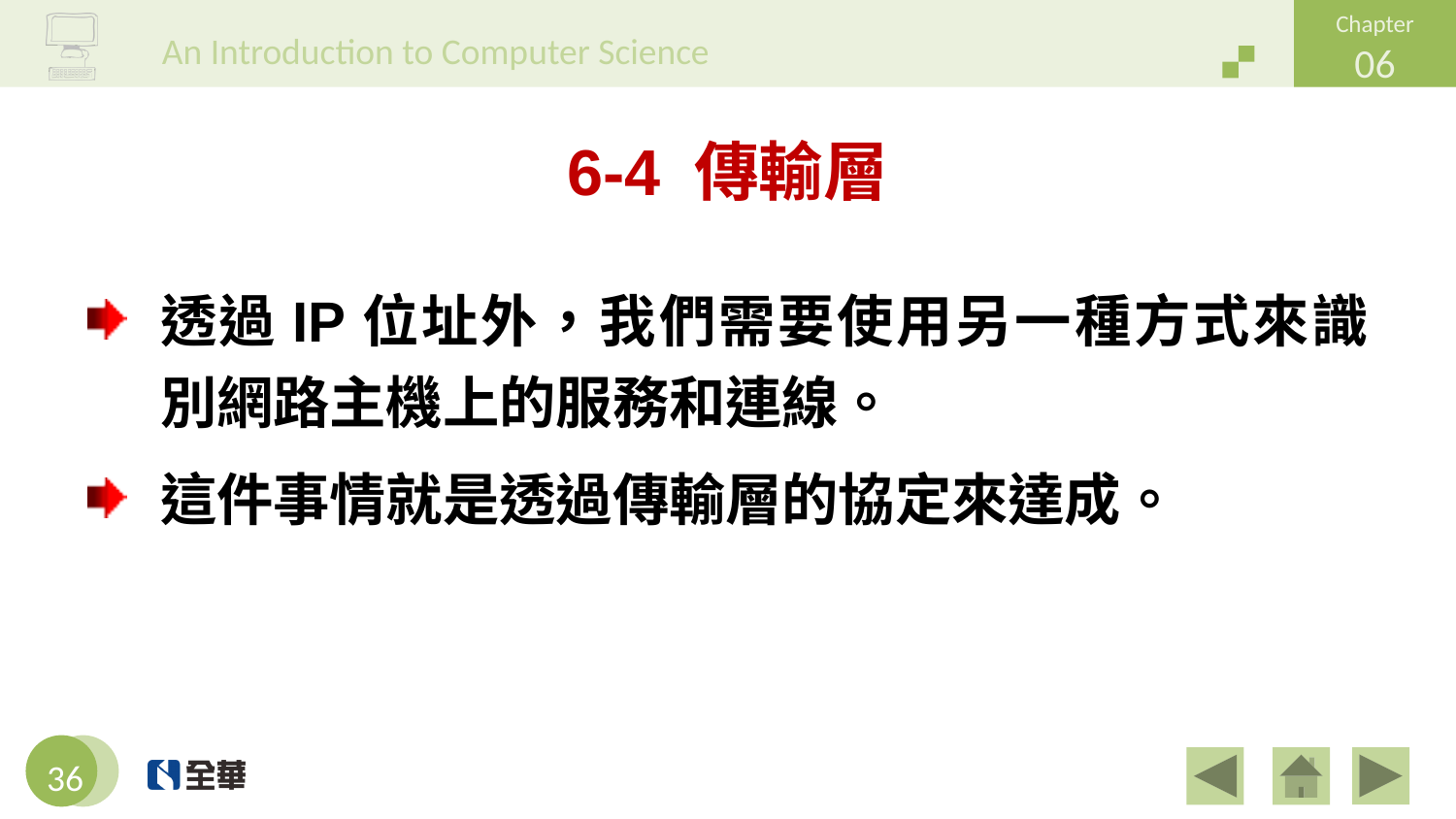

# 6-4 傳輸層
透過IP位址外，我們需要使用另一種方式來識別網路主機上的服務和連線。
這件事情就是透過傳輸層的協定來達成。